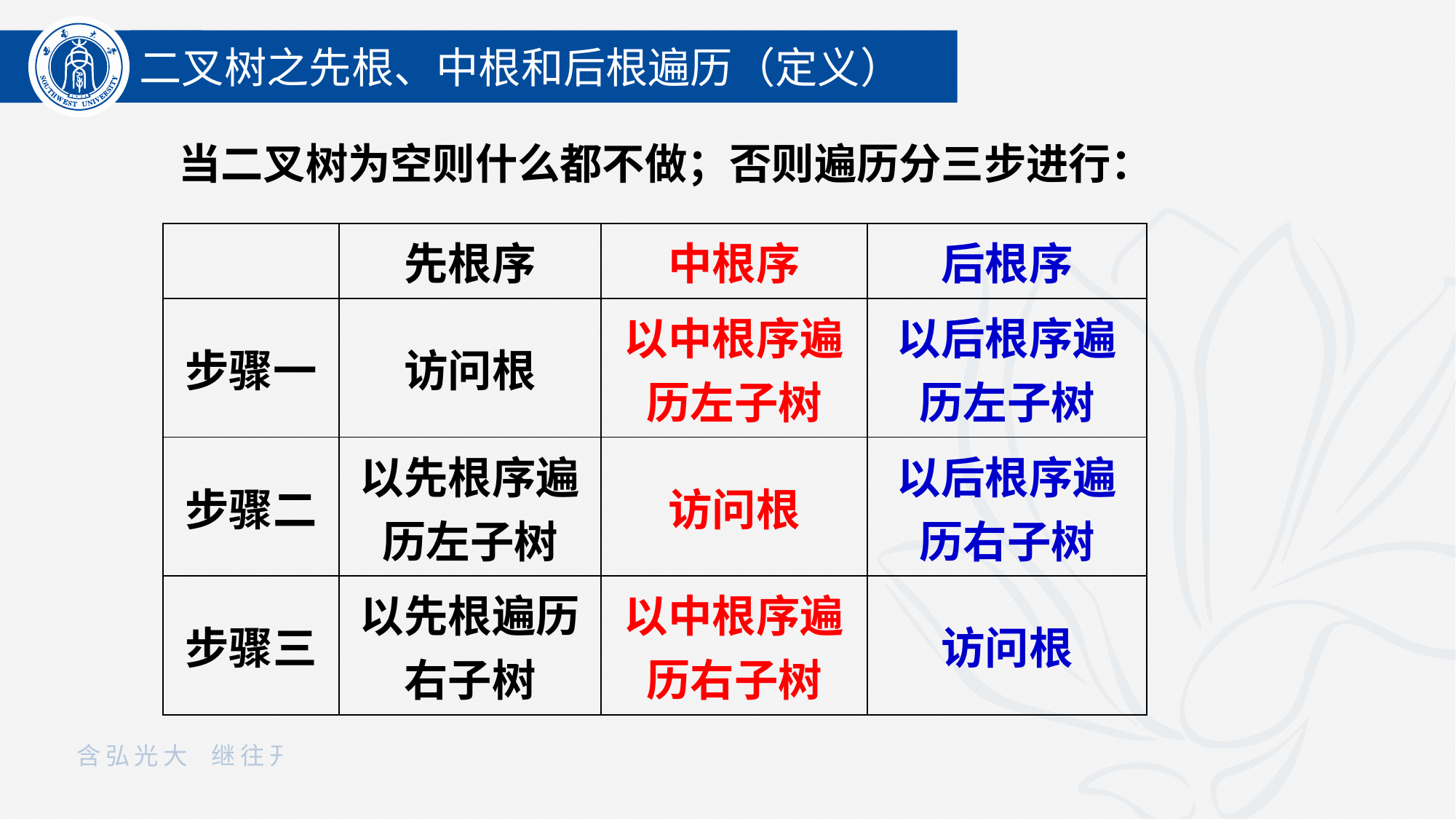

二叉树之先根、中根和后根遍历（定义）
当二叉树为空则什么都不做；否则遍历分三步进行：
|  | 先根序 | 中根序 | 后根序 |
| --- | --- | --- | --- |
| 步骤一 | 访问根 | 以中根序遍历左子树 | 以后根序遍历左子树 |
| 步骤二 | 以先根序遍历左子树 | 访问根 | 以后根序遍历右子树 |
| 步骤三 | 以先根遍历右子树 | 以中根序遍历右子树 | 访问根 |